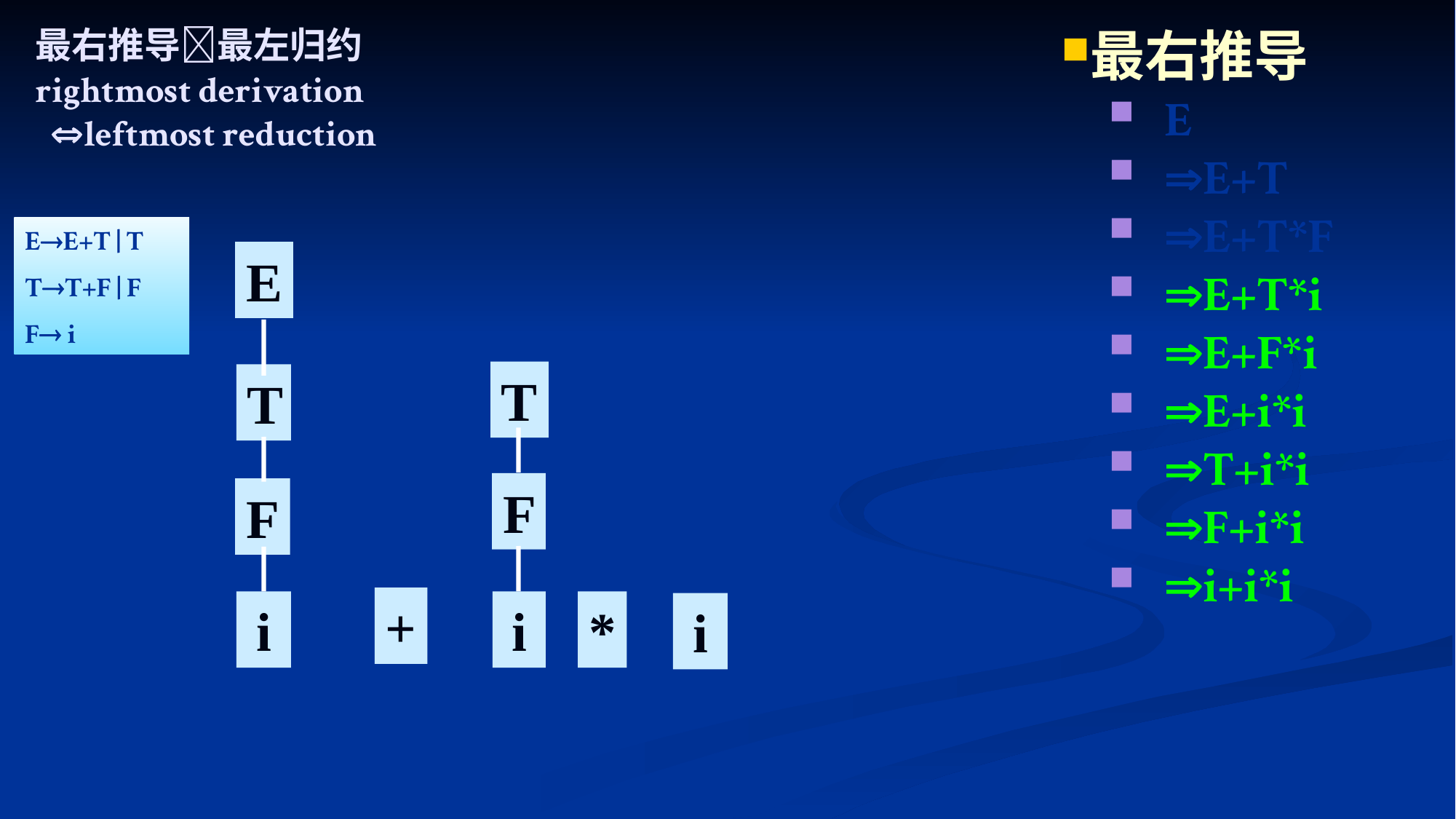

# 最右推导⇔最左归约 rightmost derivation ⇔leftmost reduction
最右推导
   E
   ⇒E+T
   ⇒E+T*F
   ⇒E+T*i
   ⇒E+F*i
   ⇒E+i*i
   ⇒T+i*i
   ⇒F+i*i
   ⇒i+i*i

E→E+T | T
T→T+F | F
F→ i
E

T
T

F
F

+
i
i
*
i